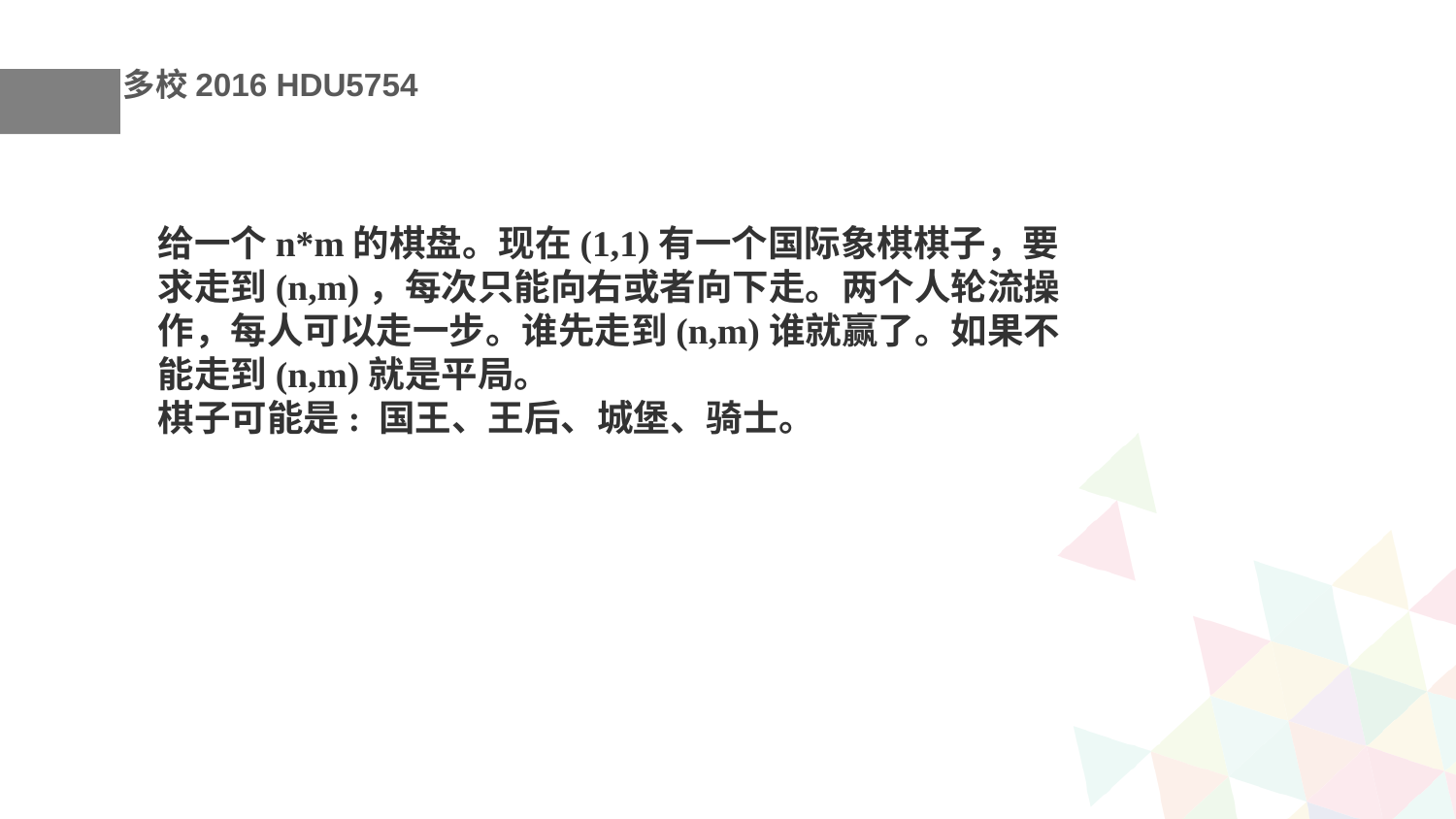

多校2016 HDU5754

给一个n*m的棋盘。现在(1,1)有一个国际象棋棋子，要求走到(n,m)，每次只能向右或者向下走。两个人轮流操作，每人可以走一步。谁先走到(n,m)谁就赢了。如果不能走到(n,m)就是平局。
棋子可能是: 国王、王后、城堡、骑士。